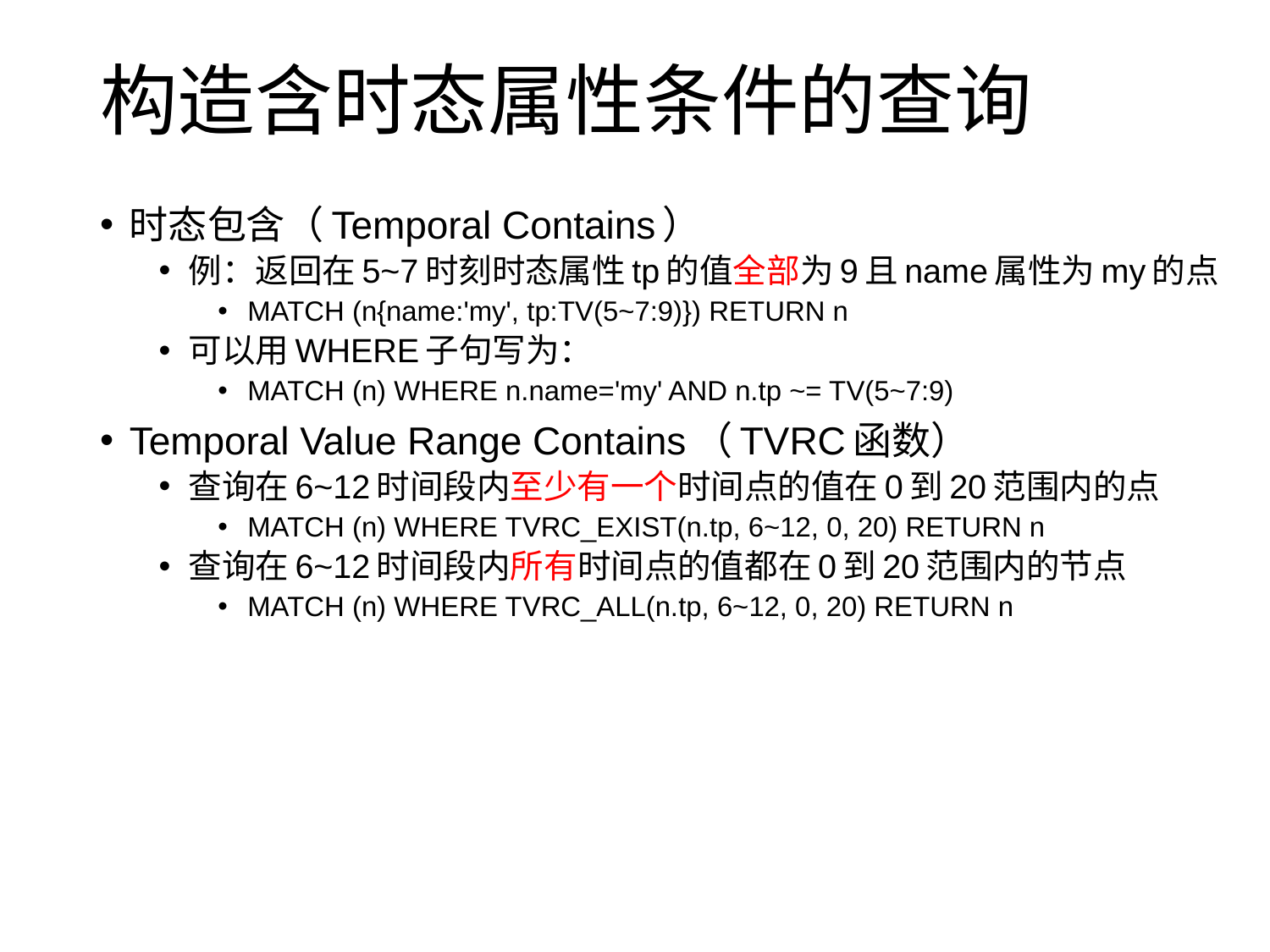

# 构造含时态属性条件的查询
时态包含（Temporal Contains）
例：返回在5~7时刻时态属性tp的值全部为9且name属性为my的点
MATCH (n{name:'my', tp:TV(5~7:9)}) RETURN n
可以用WHERE子句写为：
MATCH (n) WHERE n.name='my' AND n.tp ~= TV(5~7:9)
Temporal Value Range Contains（TVRC函数）
查询在6~12时间段内至少有一个时间点的值在0到20范围内的点
MATCH (n) WHERE TVRC_EXIST(n.tp, 6~12, 0, 20) RETURN n
查询在6~12时间段内所有时间点的值都在0到20范围内的节点
MATCH (n) WHERE TVRC_ALL(n.tp, 6~12, 0, 20) RETURN n